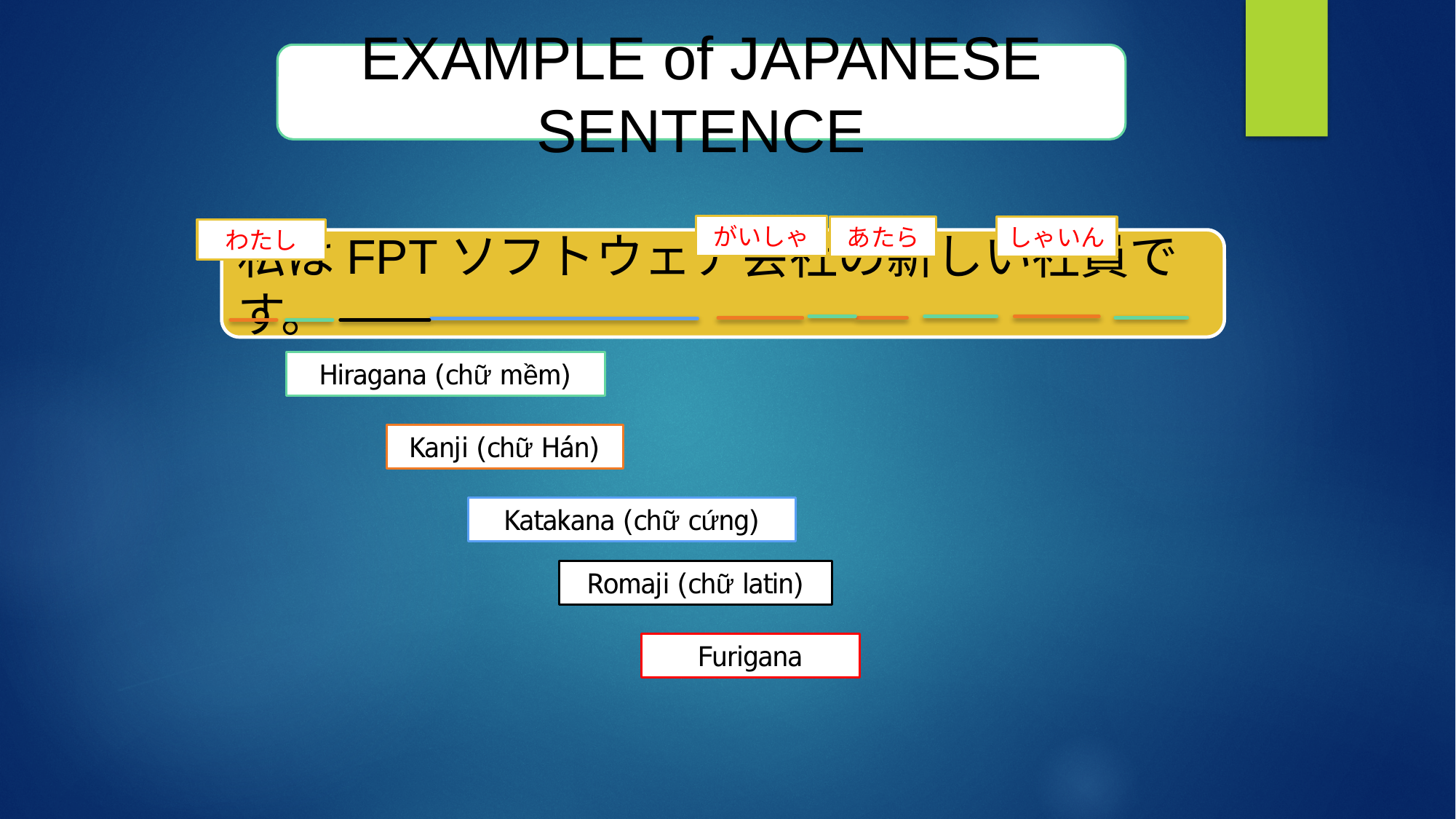

EXAMPLE of JAPANESE SENTENCE
がいしゃ
あたら
しゃいん
わたし
私はFPTソフトウェア会社の新しい社員です。
Hiragana (chữ mềm)
Kanji (chữ Hán)
Katakana (chữ cứng)
Romaji (chữ latin)
Furigana